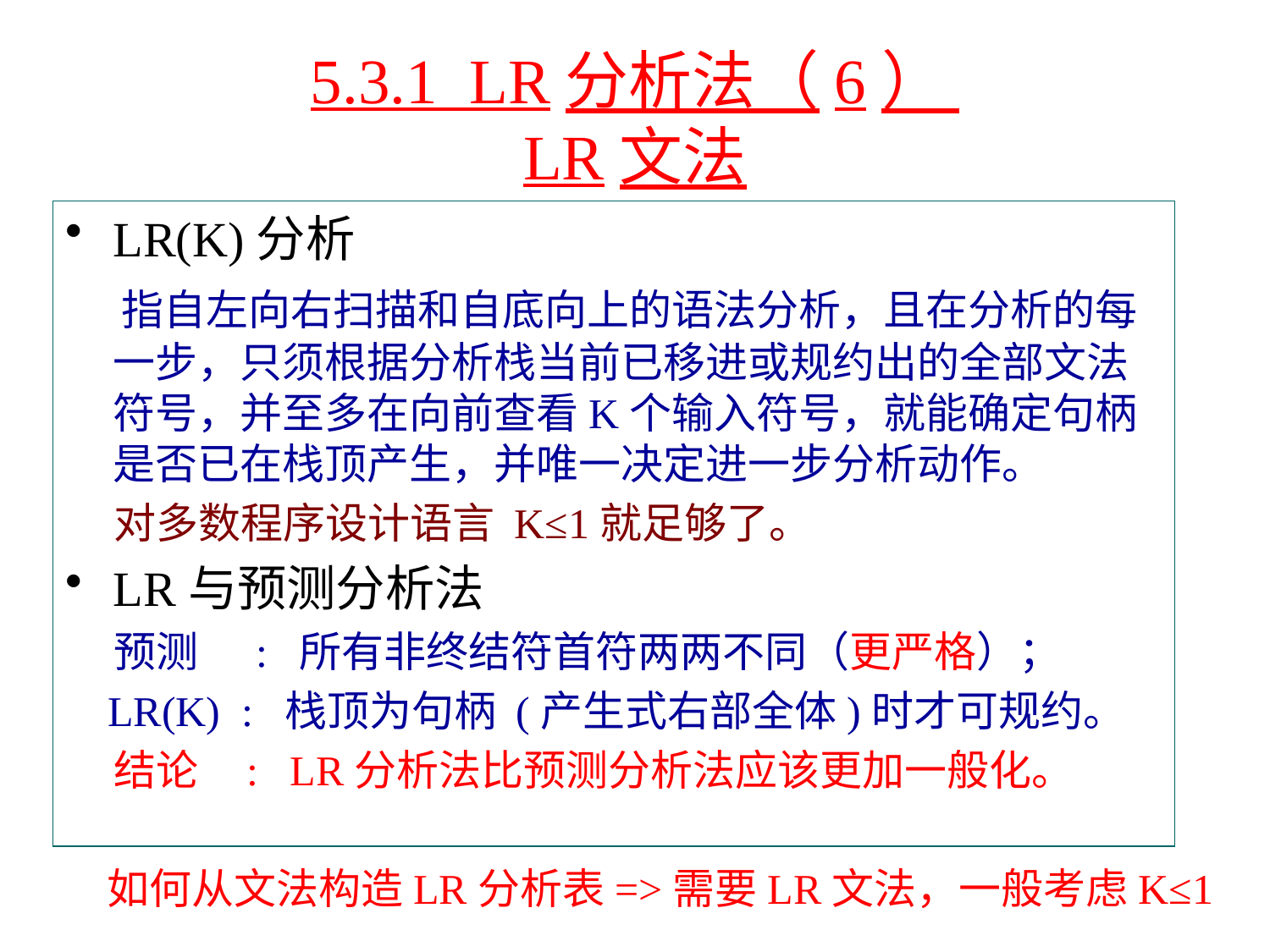

# 5.3.1  LR分析法（6） LR文法
LR(K)分析
    指自左向右扫描和自底向上的语法分析，且在分析的每一步，只须根据分析栈当前已移进或规约出的全部文法符号，并至多在向前查看K个输入符号，就能确定句柄是否已在栈顶产生，并唯一决定进一步分析动作。
    对多数程序设计语言 K≤1就足够了。
LR与预测分析法
    预测     :  所有非终结符首符两两不同（更严格）；
    LR(K)  :  栈顶为句柄 (产生式右部全体)时才可规约。
    结论    :   LR分析法比预测分析法应该更加一般化。
如何从文法构造LR分析表=>需要LR文法，一般考虑K≤1